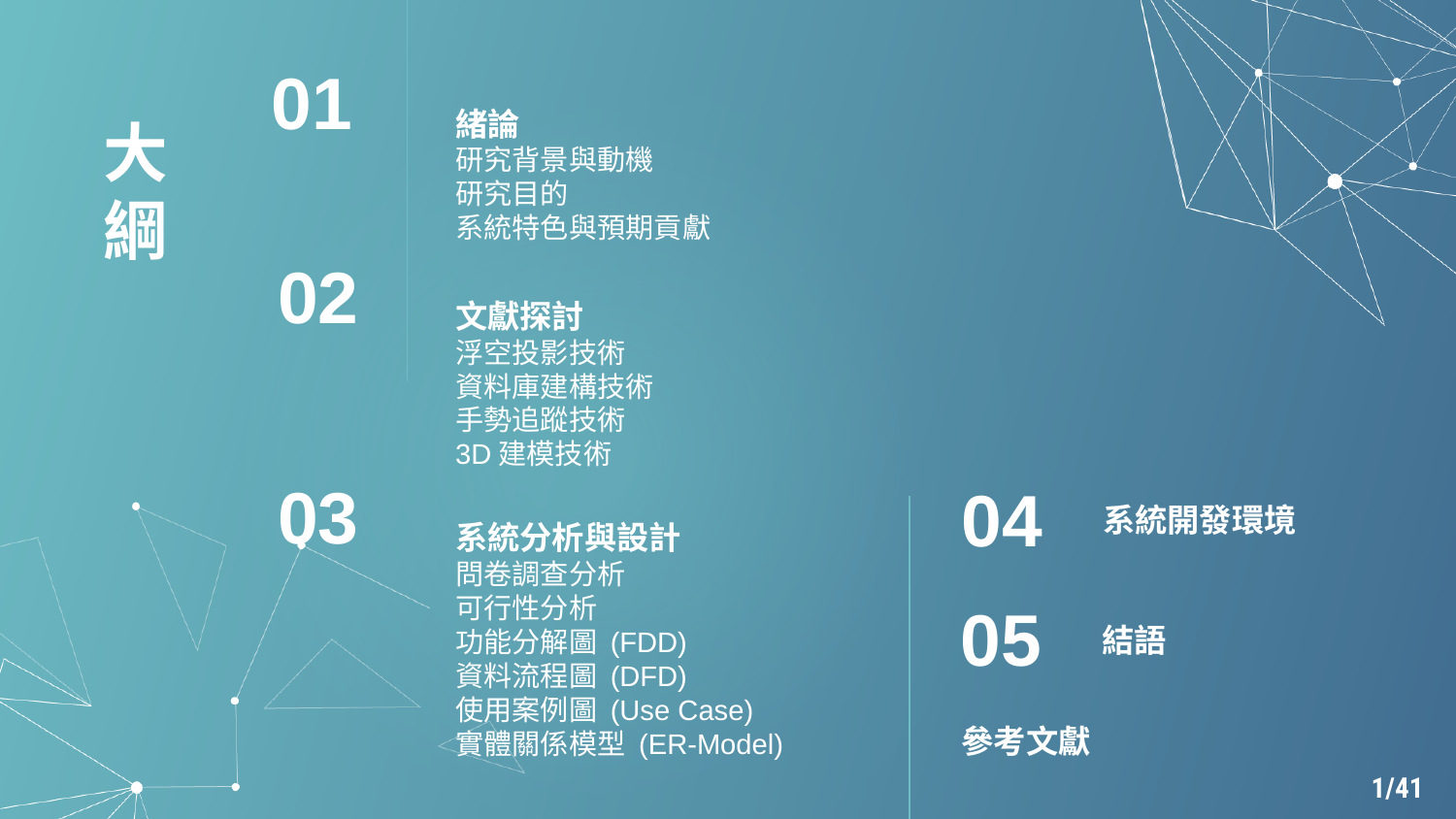

緒論
研究背景與動機
研究目的
系統特色與預期貢獻
01
# 大綱
02
文獻探討
浮空投影技術
資料庫建構技術
手勢追蹤技術
3D建模技術
03
04
系統分析與設計
問卷調查分析
可行性分析
功能分解圖 (FDD)
資料流程圖 (DFD)
使用案例圖 (Use Case)
實體關係模型 (ER-Model)
系統開發環境
05
結語
參考文獻
1/41